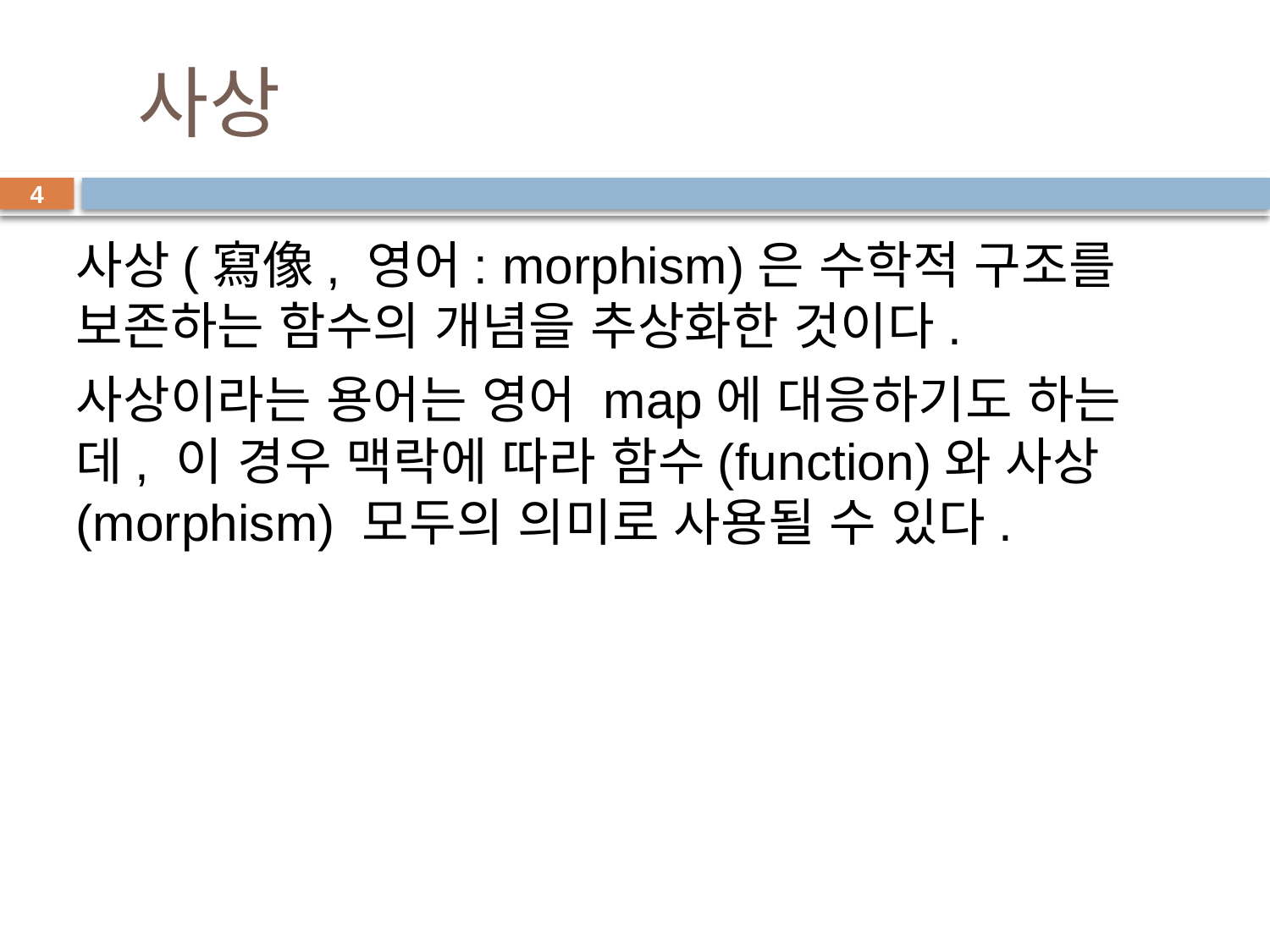

# 사상
4
사상(寫像, 영어: morphism)은 수학적 구조를 보존하는 함수의 개념을 추상화한 것이다.
사상이라는 용어는 영어 map에 대응하기도 하는데, 이 경우 맥락에 따라 함수(function)와 사상(morphism) 모두의 의미로 사용될 수 있다.